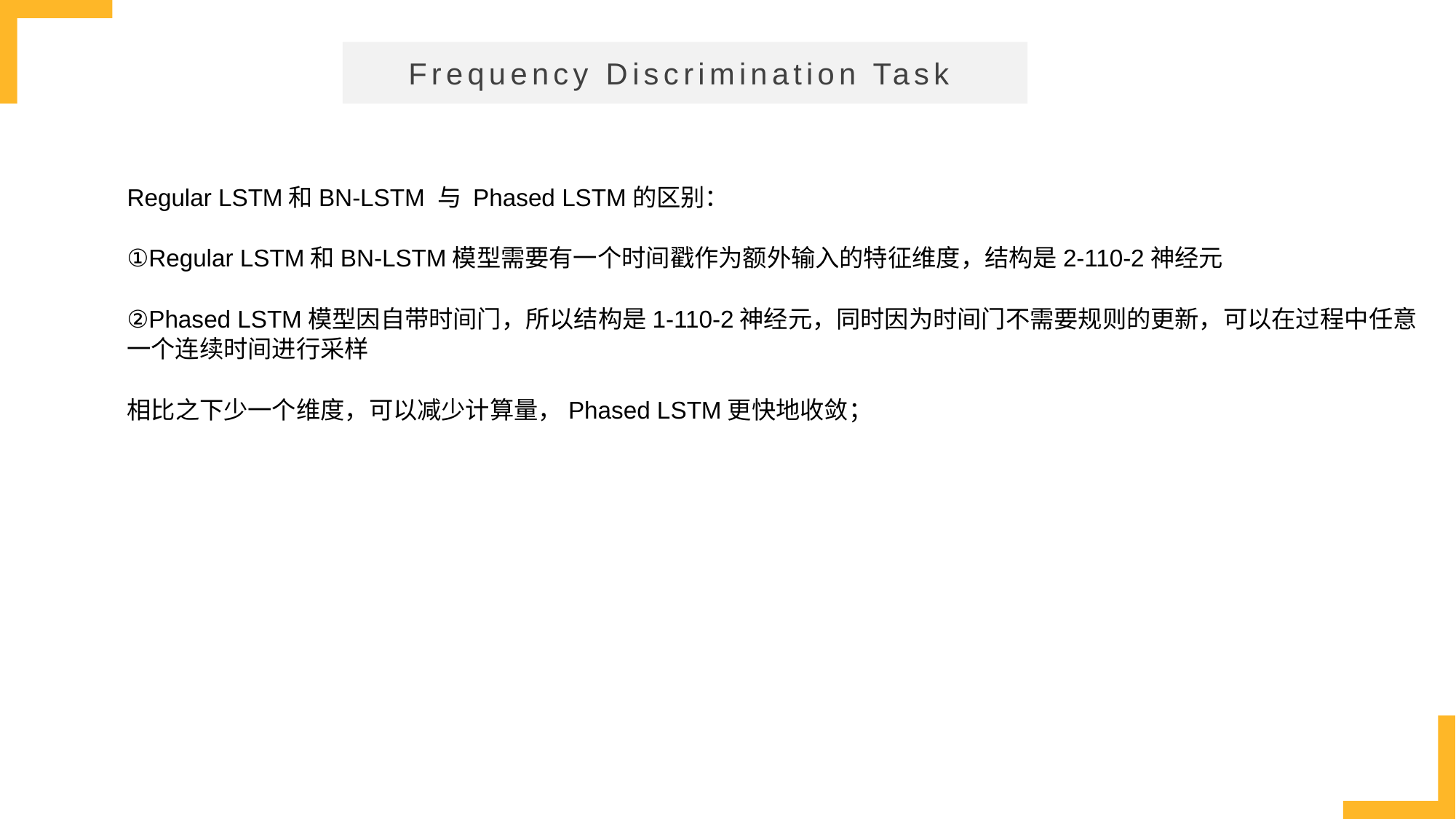

Frequency Discrimination Task
Regular LSTM和BN-LSTM 与 Phased LSTM的区别：

①Regular LSTM和BN-LSTM模型需要有一个时间戳作为额外输入的特征维度，结构是2-110-2神经元

②Phased LSTM模型因自带时间门，所以结构是1-110-2神经元，同时因为时间门不需要规则的更新，可以在过程中任意一个连续时间进行采样

相比之下少一个维度，可以减少计算量，Phased LSTM更快地收敛；